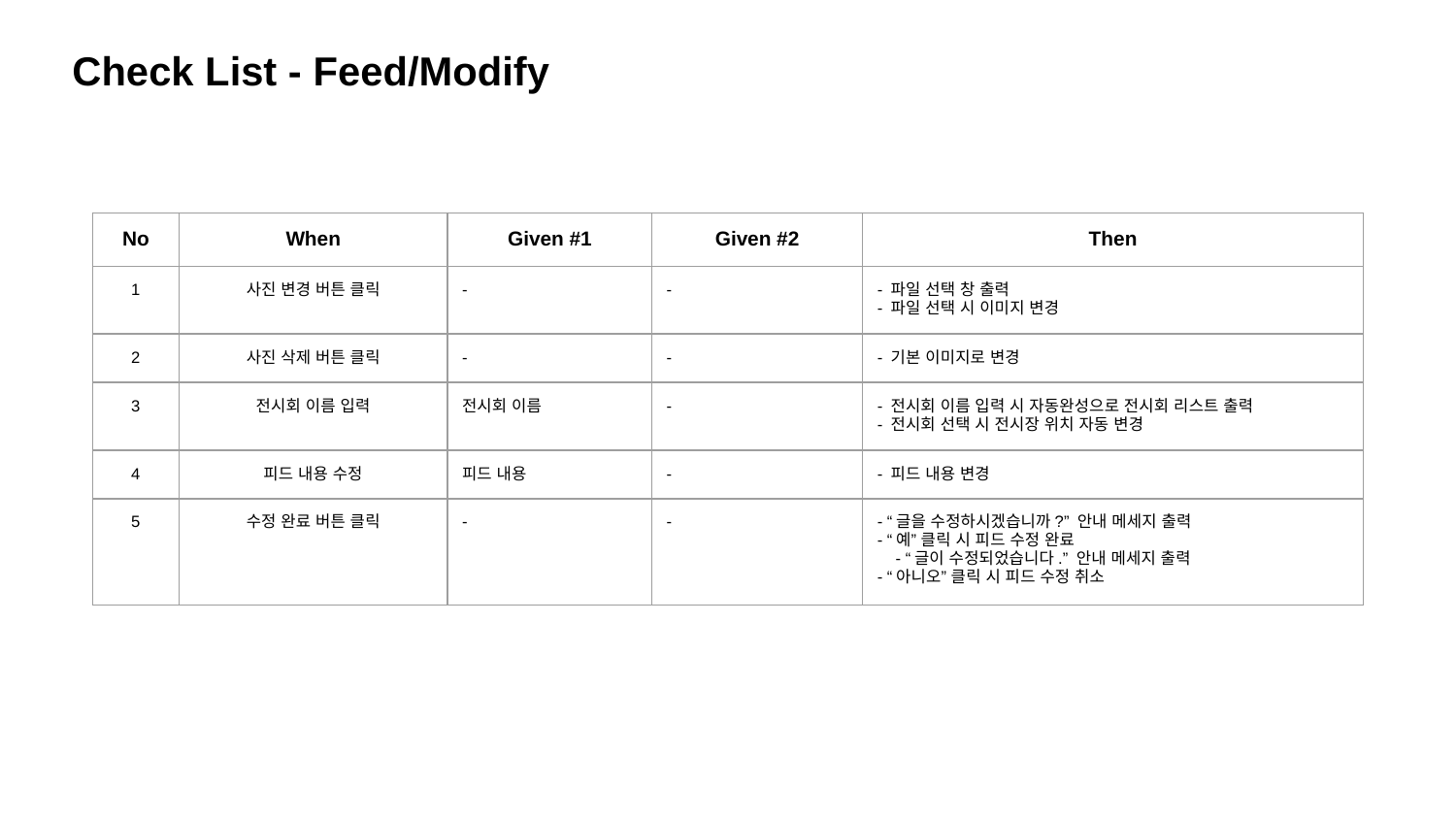

Check List - Feed/Modify
| No | When | Given #1 | Given #2 | Then |
| --- | --- | --- | --- | --- |
| 1 | 사진 변경 버튼 클릭 | - | - | - 파일 선택 창 출력 - 파일 선택 시 이미지 변경 |
| 2 | 사진 삭제 버튼 클릭 | - | - | - 기본 이미지로 변경 |
| 3 | 전시회 이름 입력 | 전시회 이름 | - | - 전시회 이름 입력 시 자동완성으로 전시회 리스트 출력 - 전시회 선택 시 전시장 위치 자동 변경 |
| 4 | 피드 내용 수정 | 피드 내용 | - | - 피드 내용 변경 |
| 5 | 수정 완료 버튼 클릭 | - | - | - “글을 수정하시겠습니까?” 안내 메세지 출력 - “예” 클릭 시 피드 수정 완료 - “글이 수정되었습니다.” 안내 메세지 출력 - “아니오” 클릭 시 피드 수정 취소 |